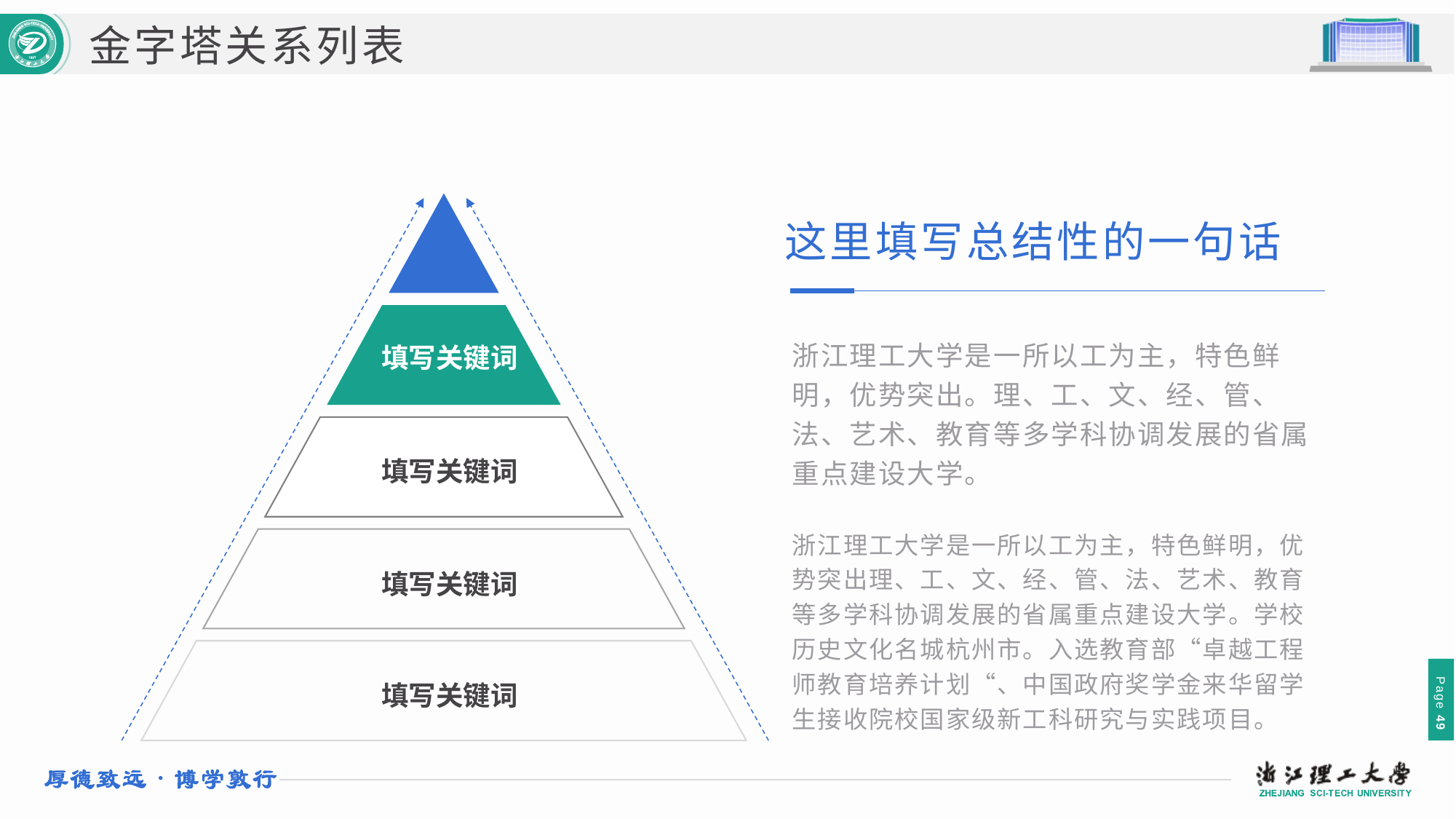

金字塔关系列表

这里填写总结性的一句话

浙江理工大学是一所以工为主，特色鲜明，优势突出。理、工、文、经、管、法、艺术、教育等多学科协调发展的省属重点建设大学。

浙江理工大学是一所以工为主，特色鲜明，优势突出理、工、文、经、管、法、艺术、教育等多学科协调发展的省属重点建设大学。学校历史文化名城杭州市。入选教育部“卓越工程师教育培养计划“、中国政府奖学金来华留学生接收院校国家级新工科研究与实践项目。
填写关键词

填写关键词

填写关键词

填写关键词